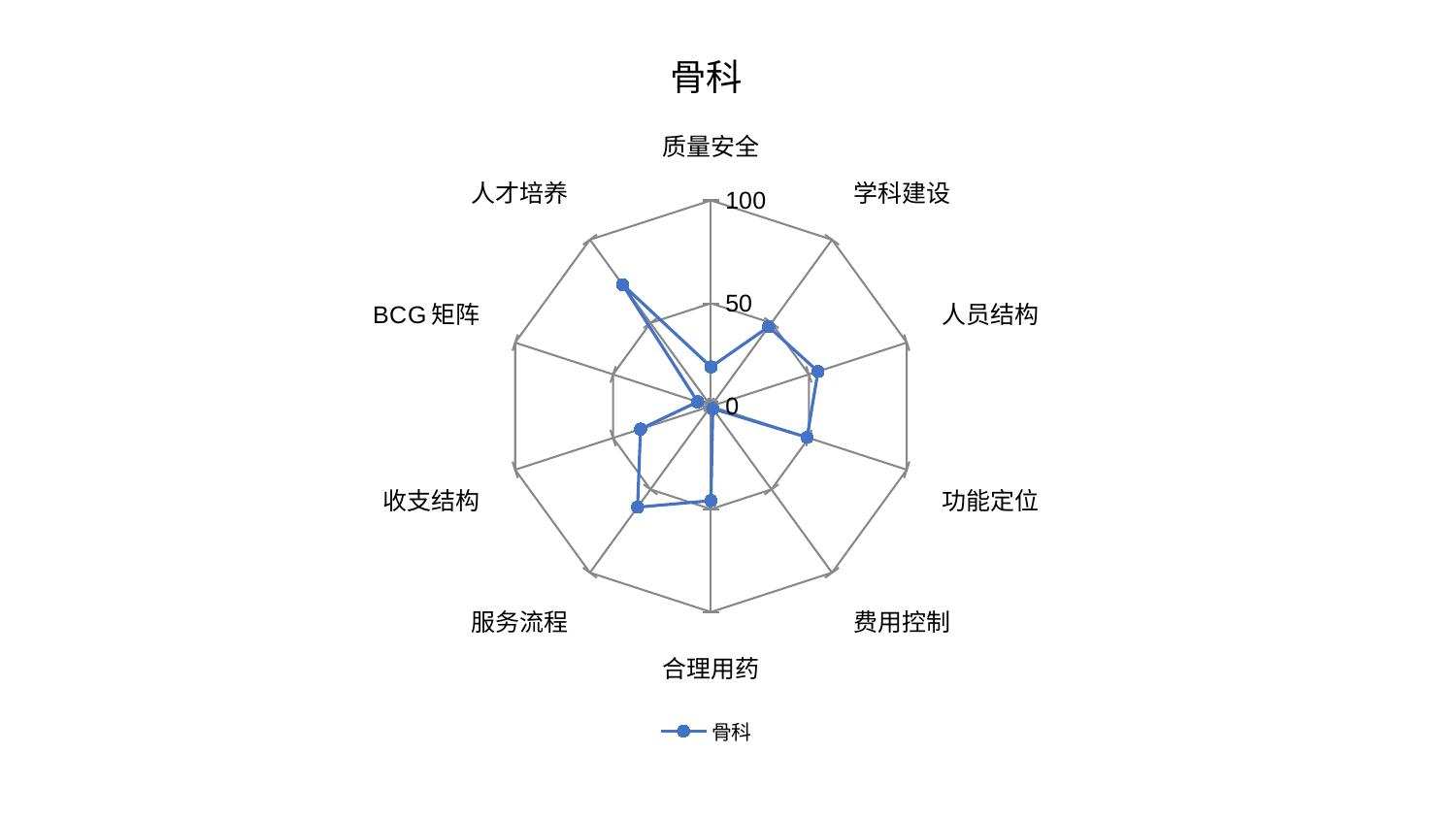

### Chart: 骨科

| Category | 骨科 |
|---|---|
| 质量安全 | 19.07580768869789 |
| 学科建设 | 47.69460547604813 |
| 人员结构 | 54.67958896311353 |
| 功能定位 | 49.07667231362974 |
| 费用控制 | 1.5449744888988142 |
| 合理用药 | 45.91012208894328 |
| 服务流程 | 60.67692429871586 |
| 收支结构 | 35.989901311116384 |
| BCG矩阵 | 6.813575584986139 |
| 人才培养 | 73.03894887316802 |
152